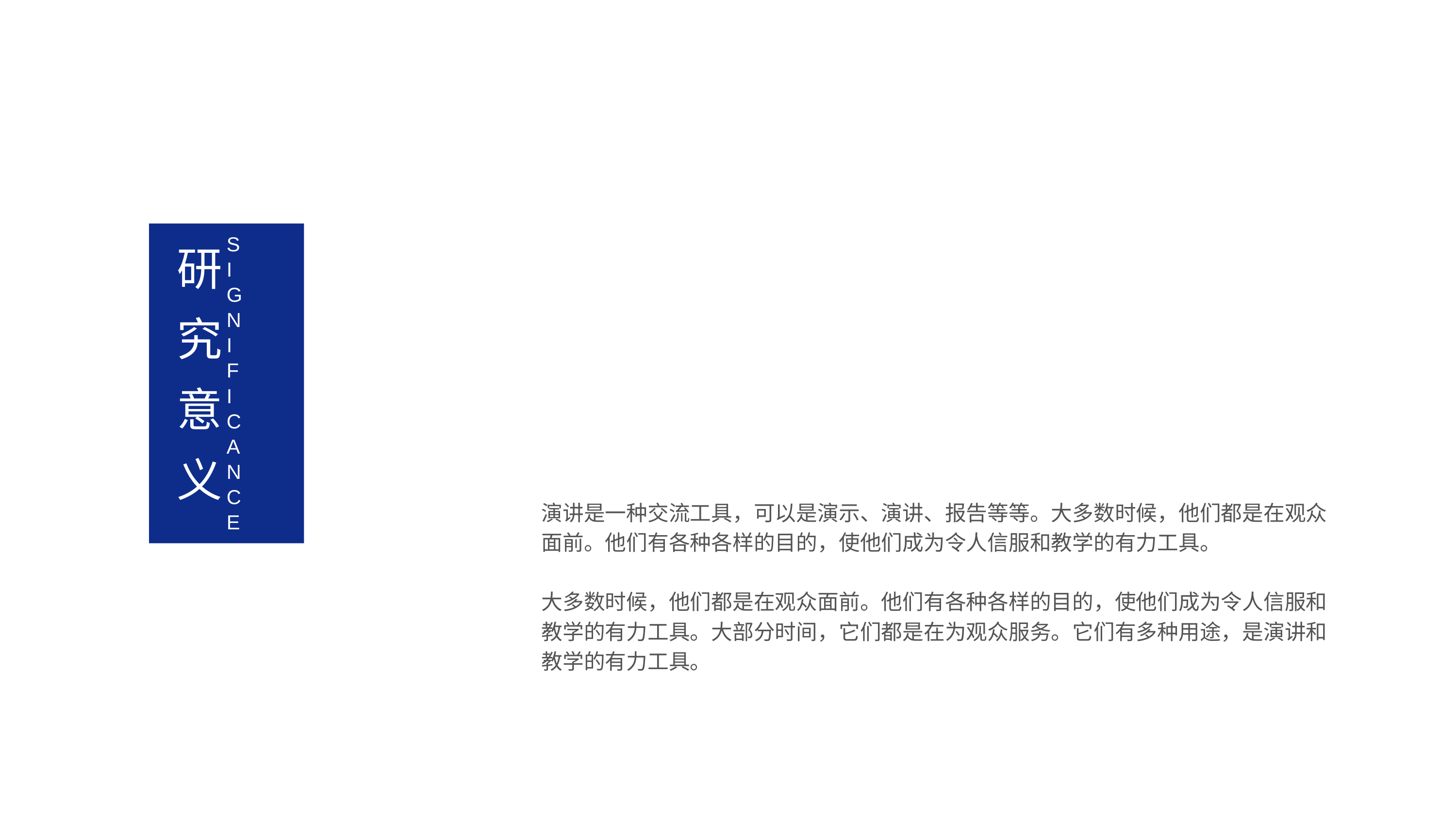

研究意义
SIGNIFICANCE
演讲是一种交流工具，可以是演示、演讲、报告等等。大多数时候，他们都是在观众面前。他们有各种各样的目的，使他们成为令人信服和教学的有力工具。

大多数时候，他们都是在观众面前。他们有各种各样的目的，使他们成为令人信服和教学的有力工具。大部分时间，它们都是在为观众服务。它们有多种用途，是演讲和教学的有力工具。